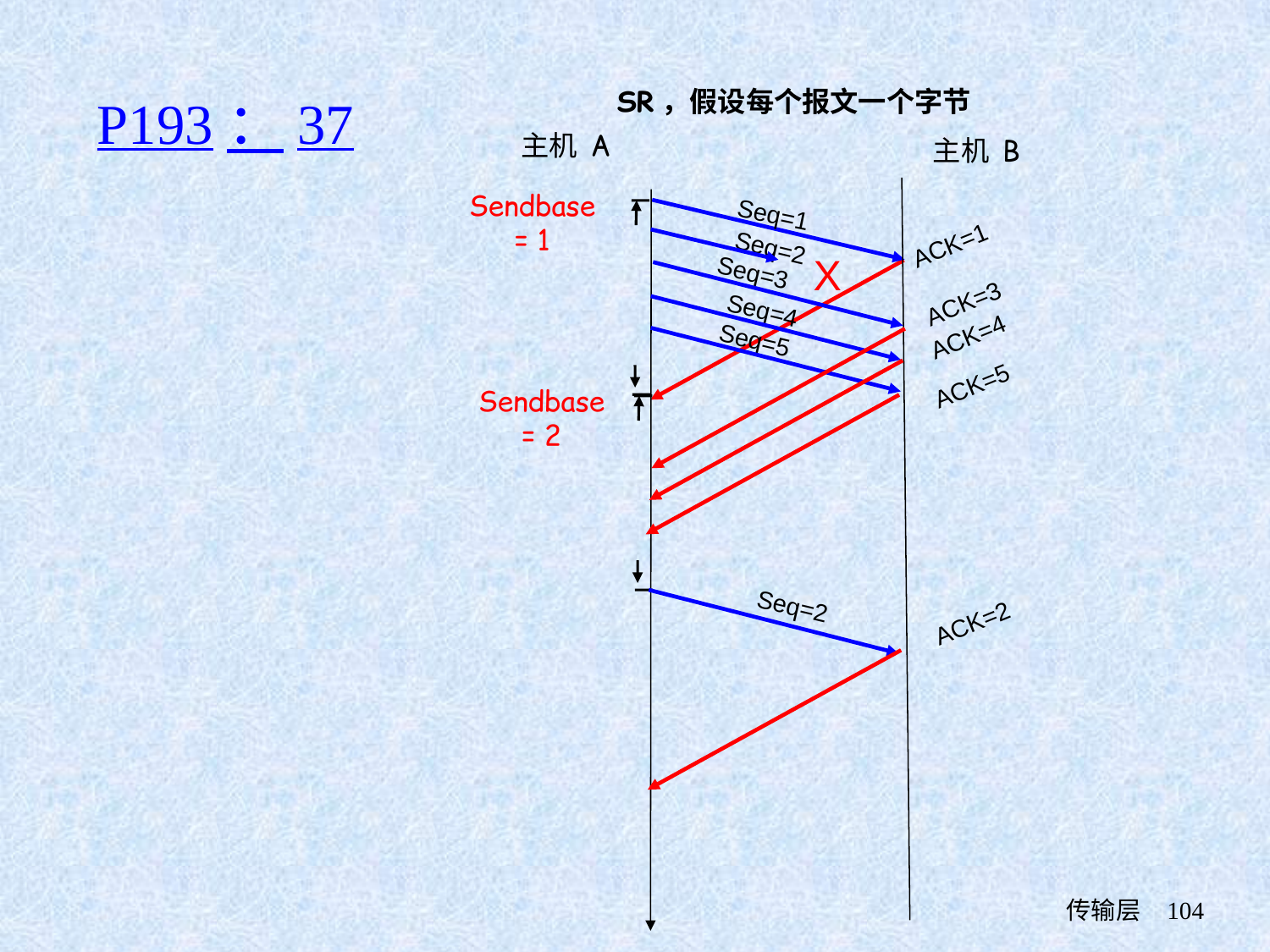

# P193：37
SR，假设每个报文一个字节
主机 A
主机 B

Sendbase
= 1

Seq=1

ACK=1
Seq=2

X
Seq=3

ACK=3
Seq=4

ACK=4
Seq=5

ACK=5
Sendbase
= 2

Seq=2

ACK=2

 传输层
104